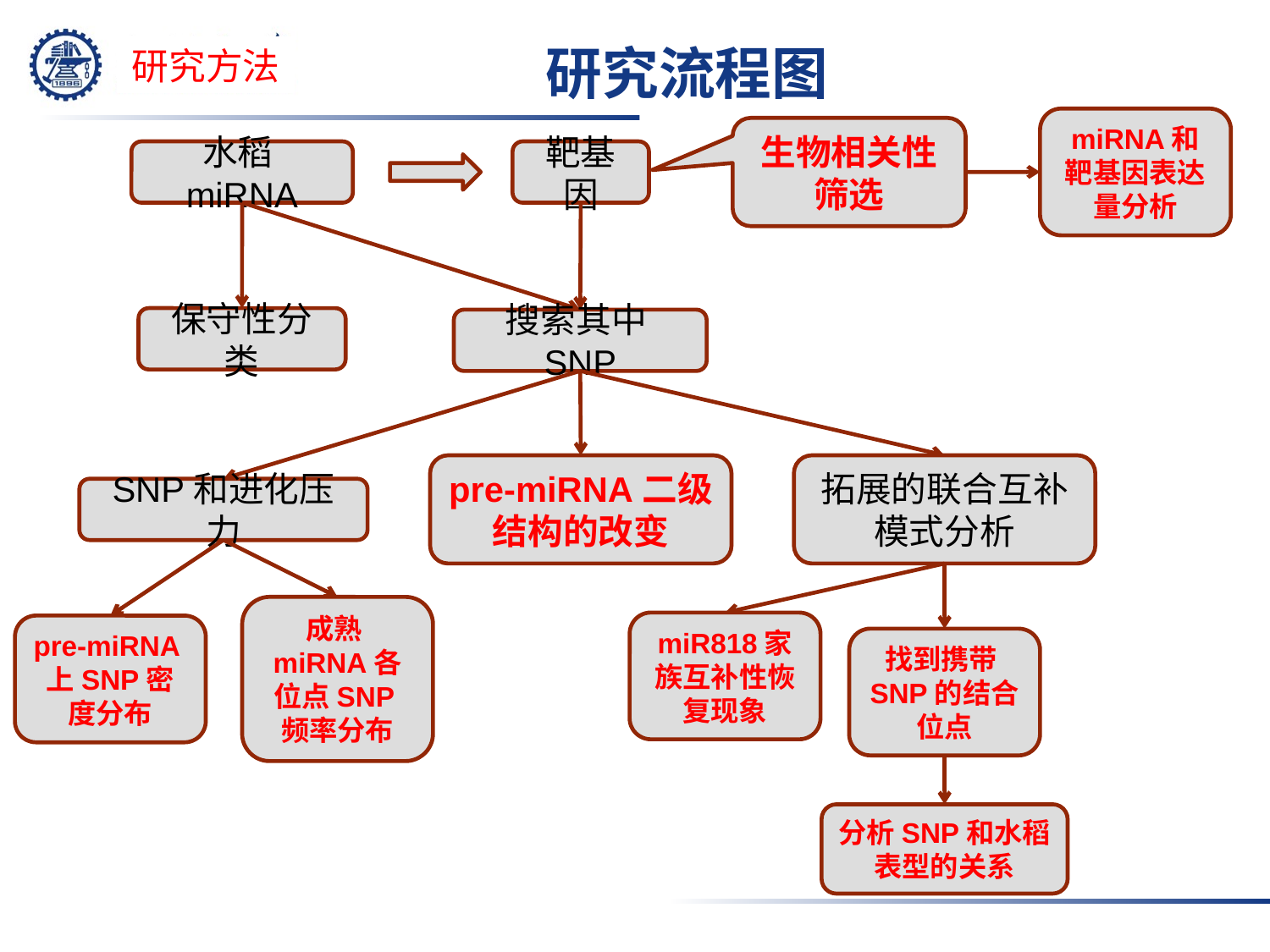

# 研究流程图
研究方法
miRNA和靶基因表达量分析
生物相关性筛选
靶基因
水稻miRNA

保守性分类
搜索其中SNP
pre-miRNA二级结构的改变
拓展的联合互补模式分析
SNP和进化压力
miR818家族互补性恢复现象
pre-miRNA上SNP密度分布
成熟miRNA各位点SNP频率分布
找到携带SNP的结合位点
分析SNP和水稻表型的关系